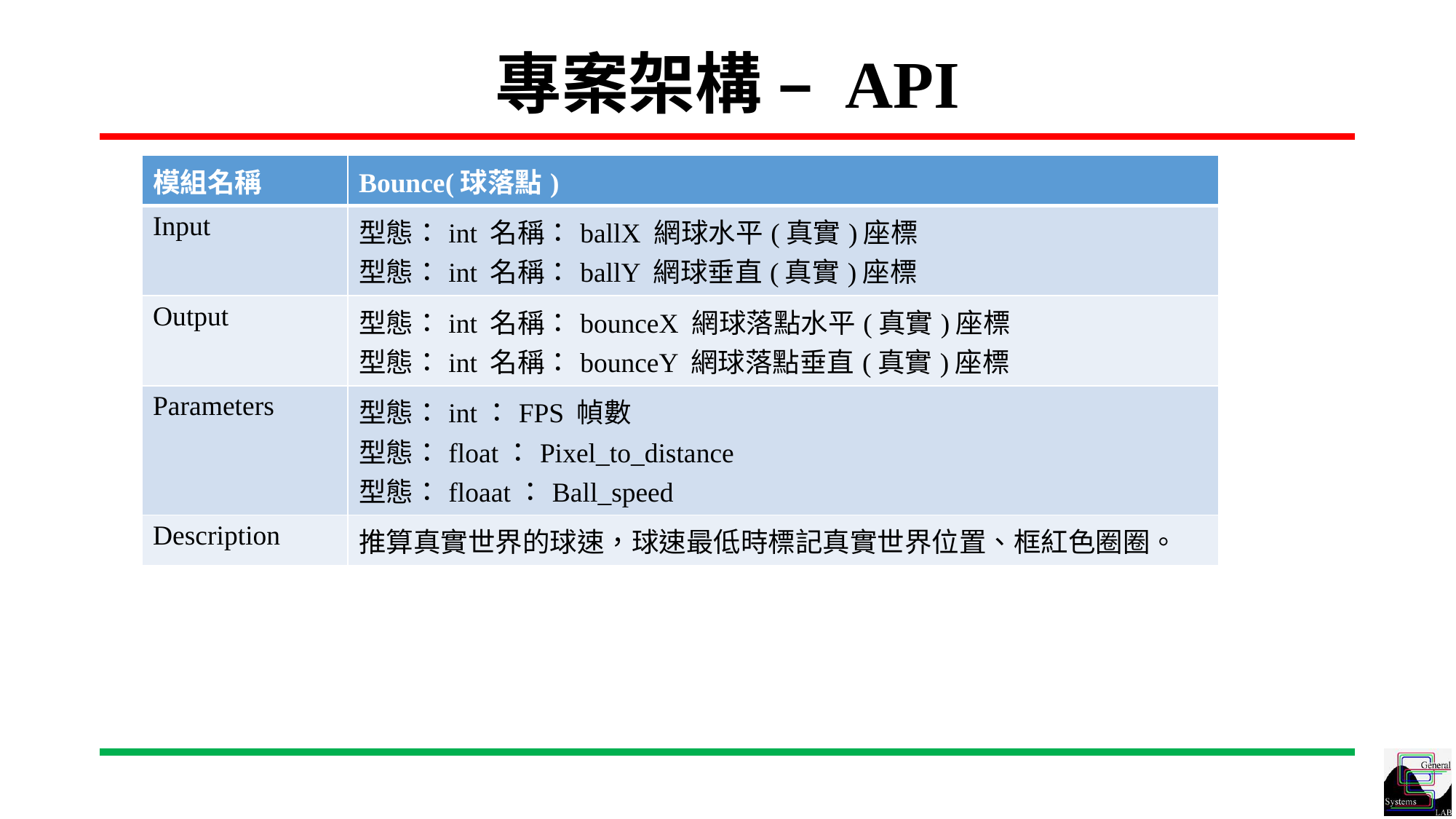

# 專案架構 – API
| 模組名稱 | Bounce(球落點) |
| --- | --- |
| Input | 型態：int 名稱：ballX 網球水平(真實)座標 型態：int 名稱：ballY 網球垂直(真實)座標 |
| Output | 型態：int 名稱：bounceX 網球落點水平(真實)座標 型態：int 名稱：bounceY 網球落點垂直(真實)座標 |
| Parameters | 型態：int：FPS 幀數 型態：float：Pixel\_to\_distance 型態：floaat：Ball\_speed |
| Description | 推算真實世界的球速，球速最低時標記真實世界位置、框紅色圈圈。 |